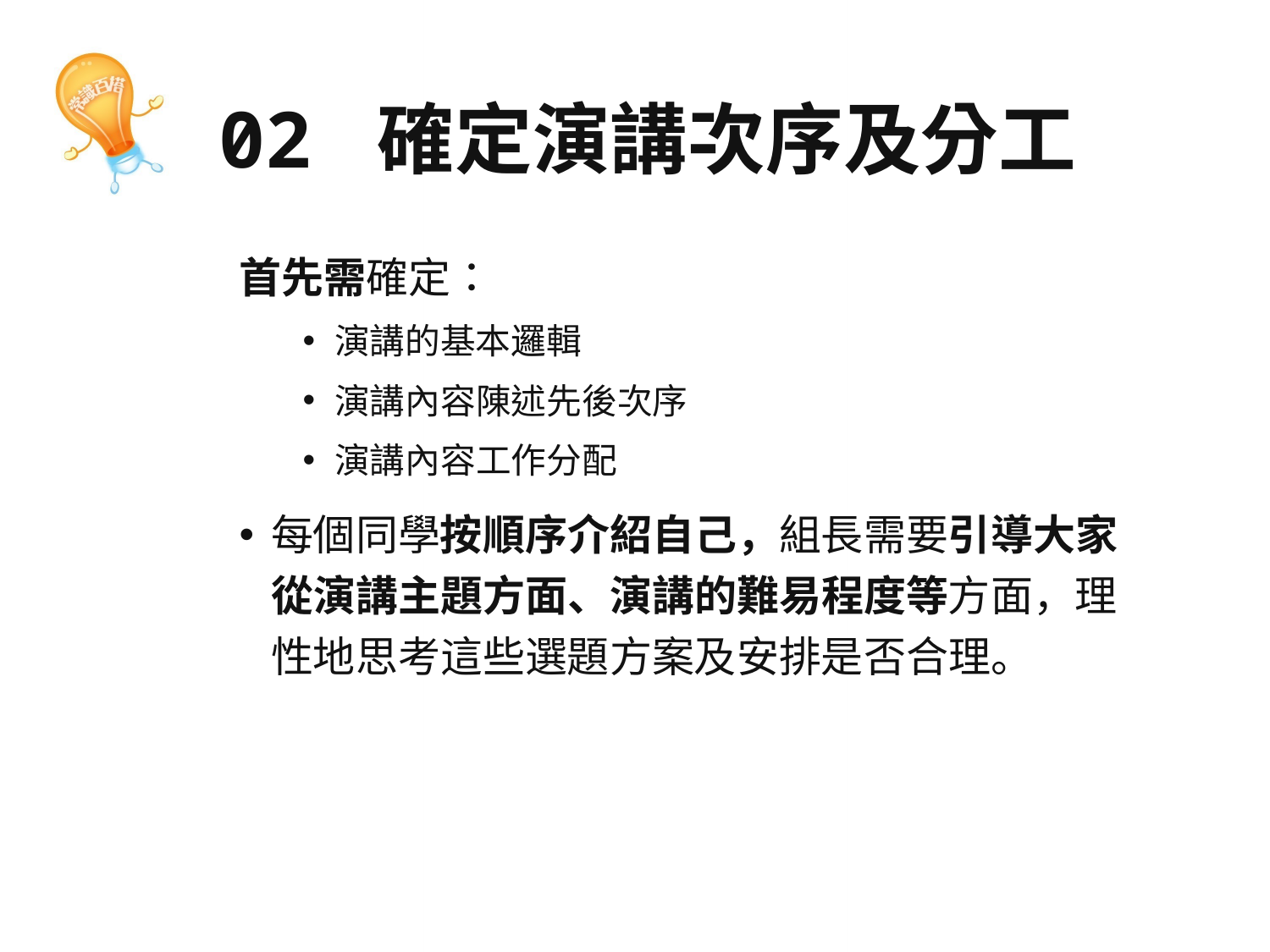

# 02 確定演講次序及分工
首先需確定：
演講的基本邏輯
演講內容陳述先後次序
演講內容工作分配
每個同學按順序介紹自己，組長需要引導大家從演講主題方面、演講的難易程度等方面，理性地思考這些選題方案及安排是否合理。